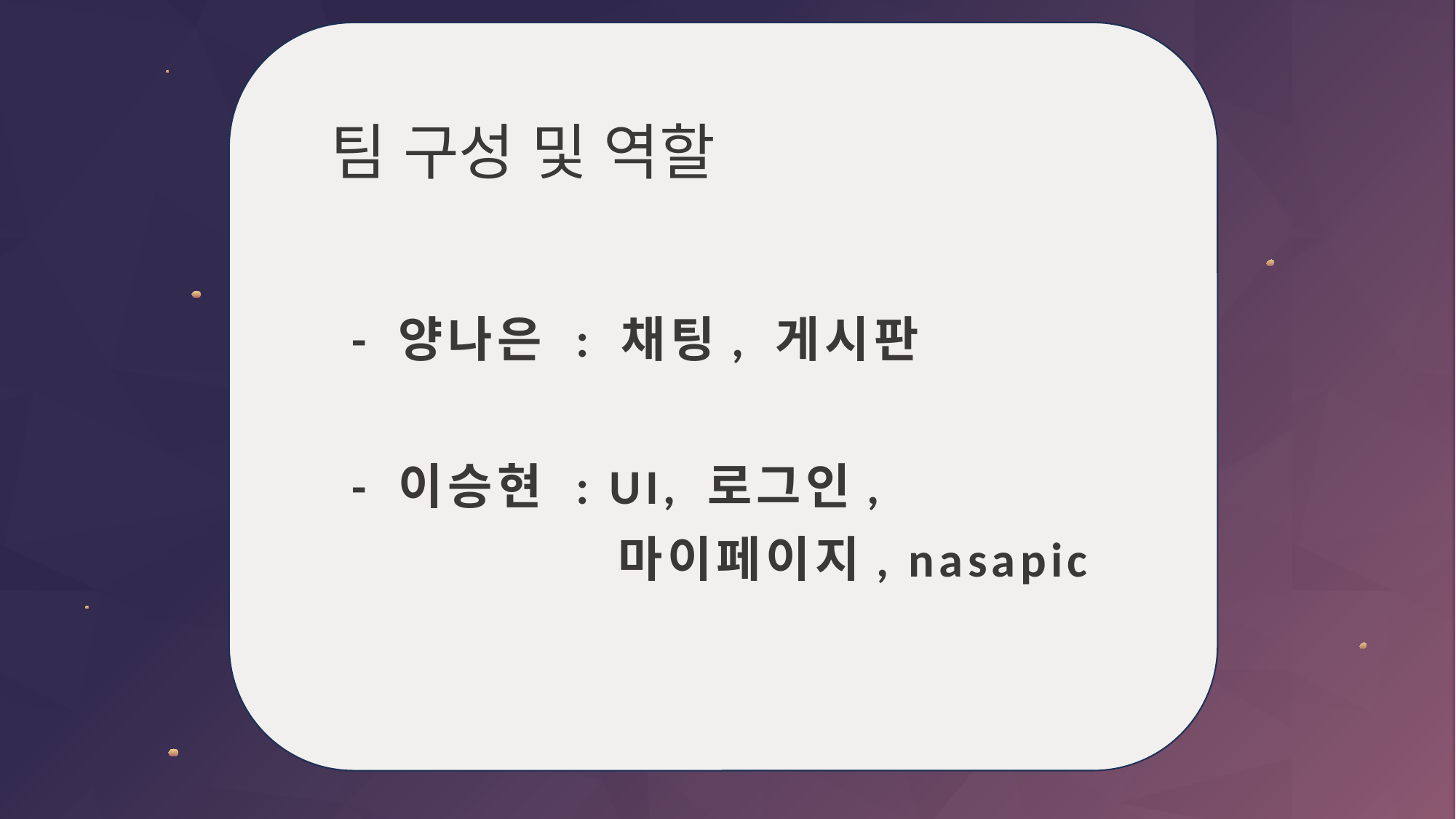

팀 구성 및 역할
팀 구성 및 역할
- 양나은 : 채팅, 게시판

- 이승현 : UI, 로그인,
		  마이페이지, nasapic
팀 구성